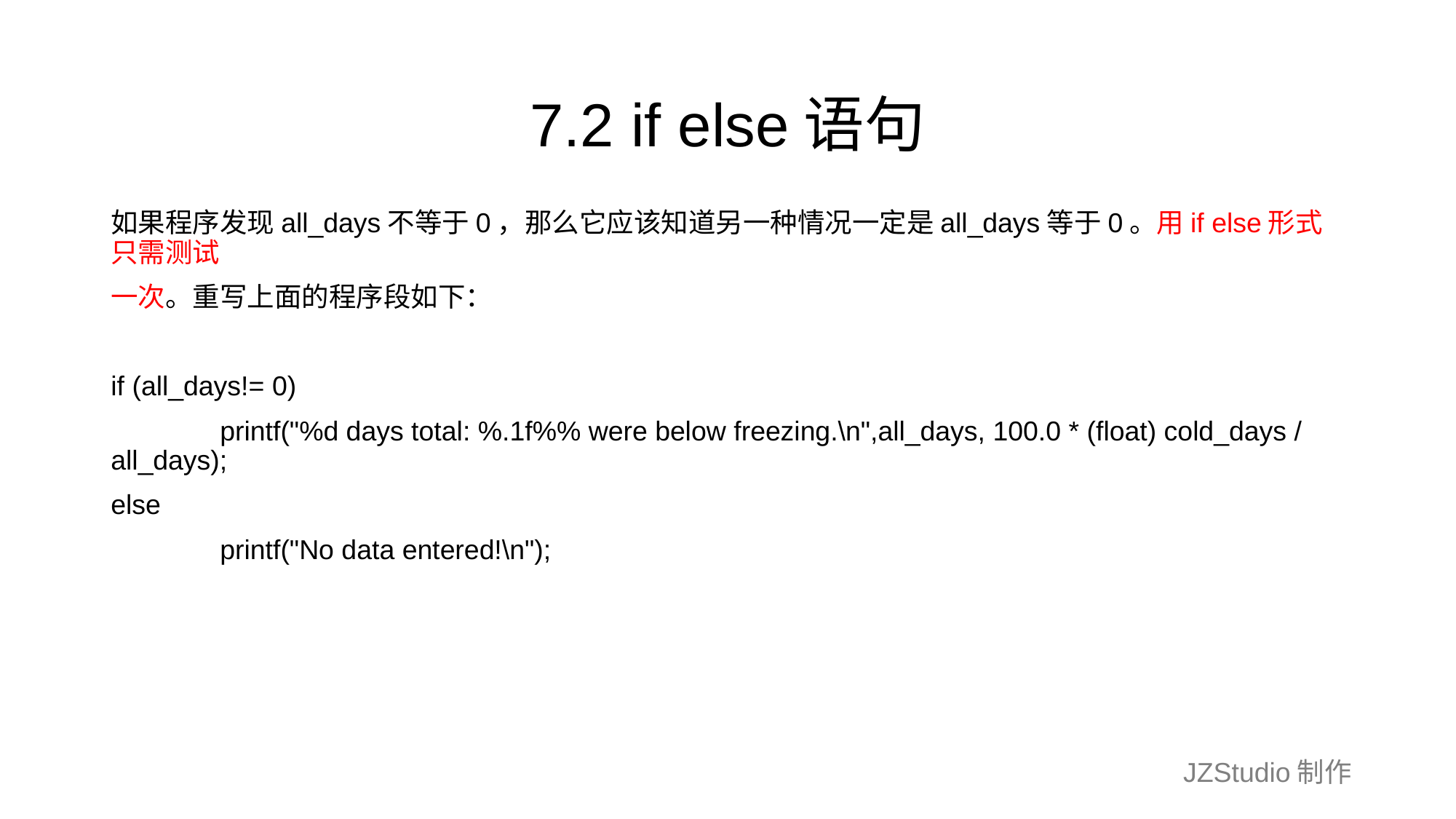

# 7.2 if else语句
如果程序发现all_days不等于0，那么它应该知道另一种情况一定是all_days等于0。用if else形式只需测试
一次。重写上面的程序段如下：

if (all_days!= 0)
	printf("%d days total: %.1f%% were below freezing.\n",all_days, 100.0 * (float) cold_days / all_days);
else
	printf("No data entered!\n");